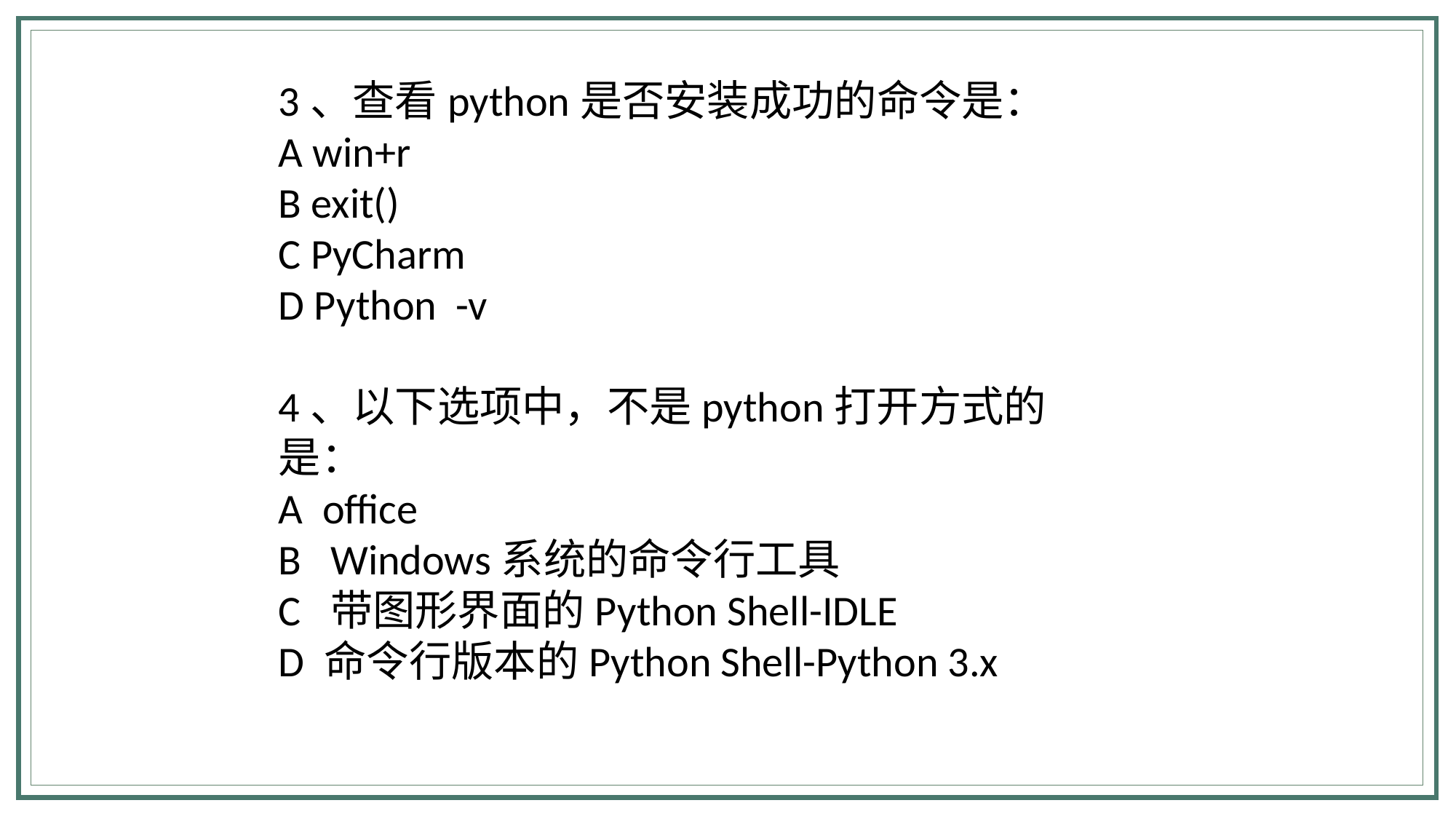

3、查看python是否安装成功的命令是：
A win+r
B exit()
C PyCharm
D Python  -v

4、以下选项中，不是python打开方式的是：
A  office
B   Windows系统的命令行工具
C  带图形界面的Python Shell-IDLE
D 命令行版本的Python Shell-Python 3.x